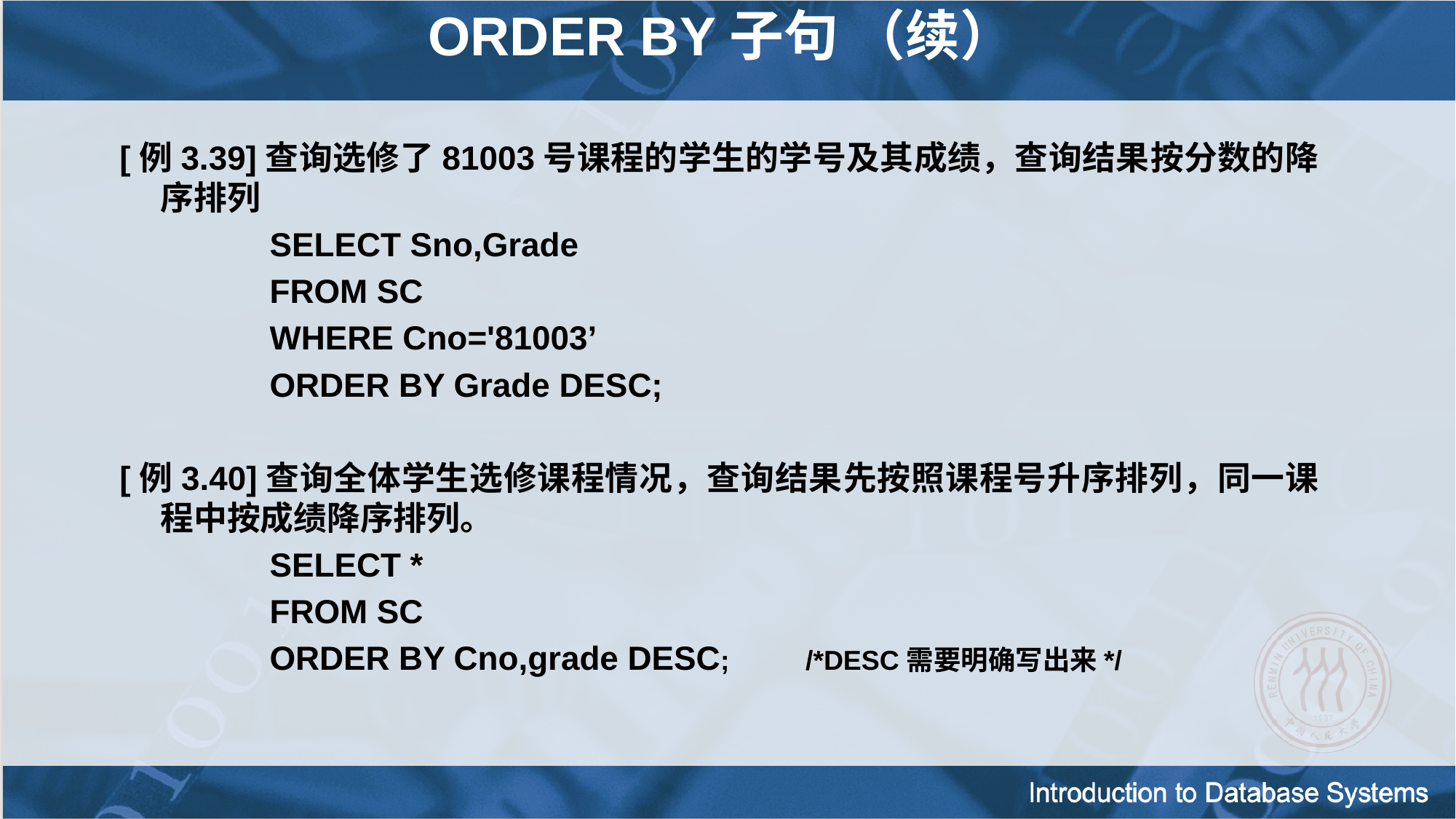

ORDER BY子句 （续）
[例3.39]查询选修了81003号课程的学生的学号及其成绩，查询结果按分数的降序排列
		SELECT Sno,Grade
		FROM SC
		WHERE Cno='81003’
		ORDER BY Grade DESC;

[例3.40]查询全体学生选修课程情况，查询结果先按照课程号升序排列，同一课程中按成绩降序排列。
		SELECT *
		FROM SC
		ORDER BY Cno,grade DESC;          /*DESC需要明确写出来*/